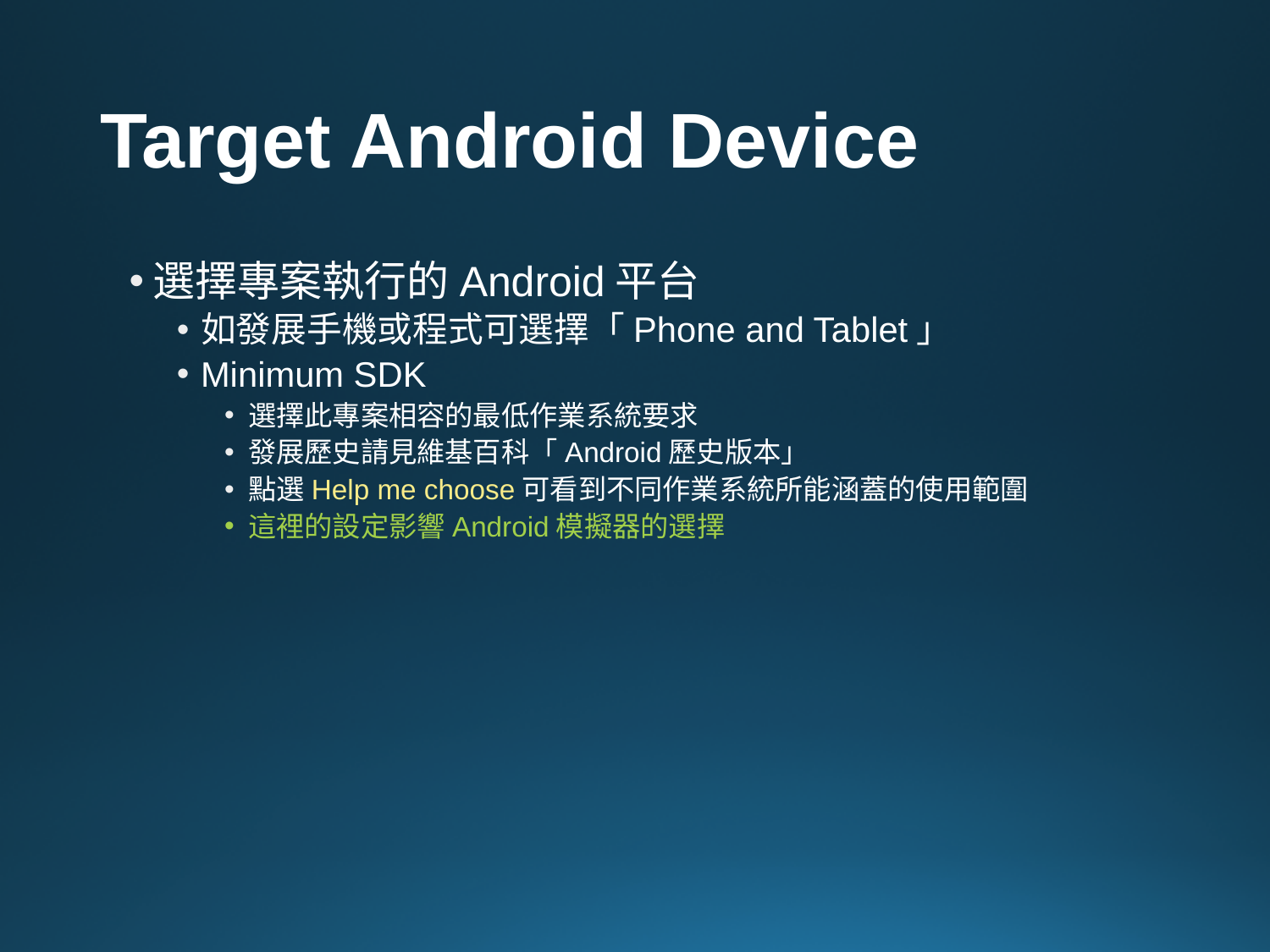

# Target Android Device
選擇專案執行的Android平台
如發展手機或程式可選擇「Phone and Tablet」
Minimum SDK
選擇此專案相容的最低作業系統要求
發展歷史請見維基百科「Android歷史版本」
點選Help me choose可看到不同作業系統所能涵蓋的使用範圍
這裡的設定影響Android模擬器的選擇